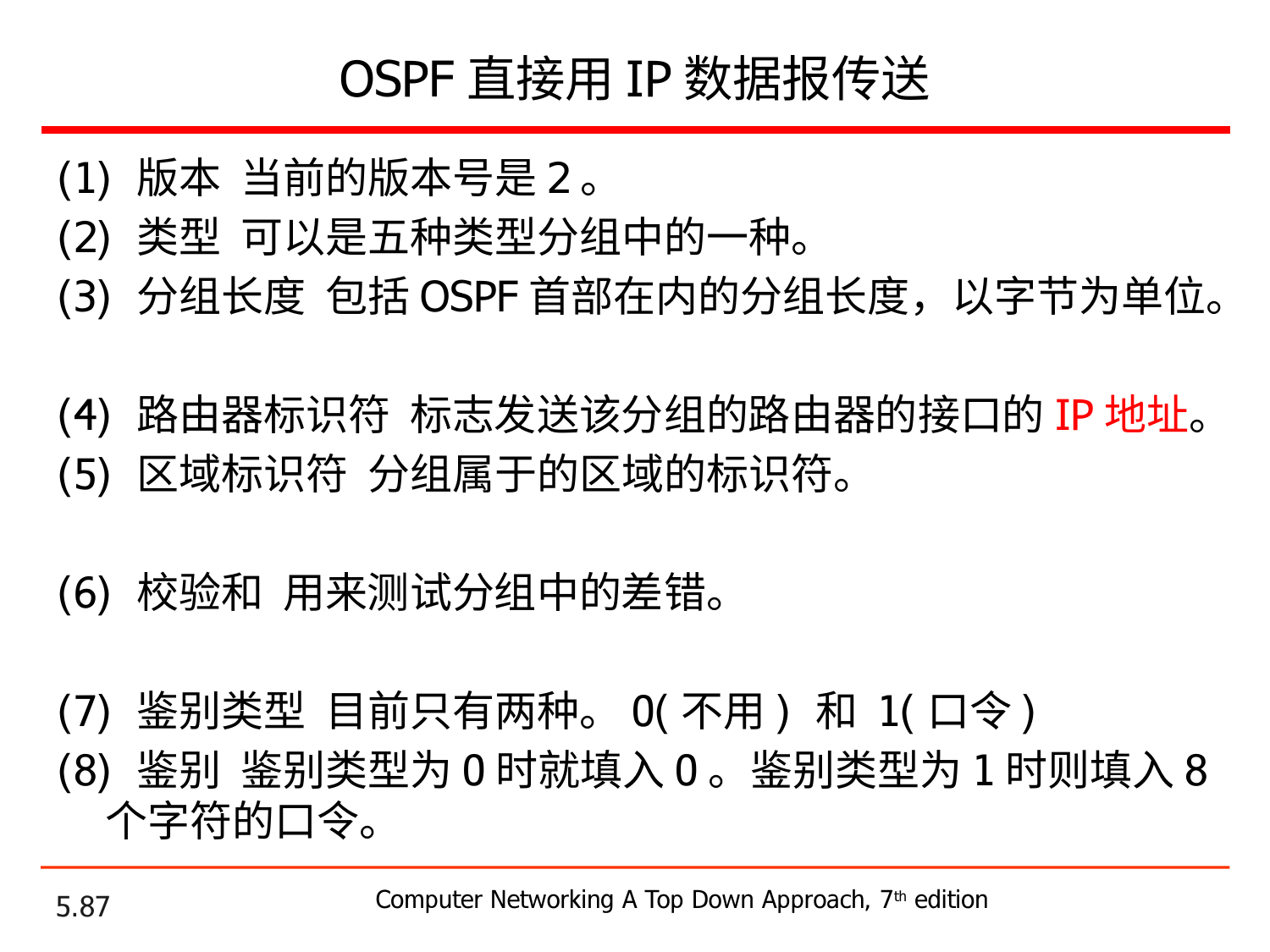

# OSPF直接用IP数据报传送
(1) 版本  当前的版本号是2。
(2) 类型  可以是五种类型分组中的一种。
(3) 分组长度  包括OSPF首部在内的分组长度，以字节为单位。

(4) 路由器标识符  标志发送该分组的路由器的接口的IP地址。
(5) 区域标识符  分组属于的区域的标识符。

(6) 校验和  用来测试分组中的差错。

(7) 鉴别类型  目前只有两种。0(不用) 和 1(口令)
(8) 鉴别  鉴别类型为0时就填入0。鉴别类型为1时则填入8个字符的口令。